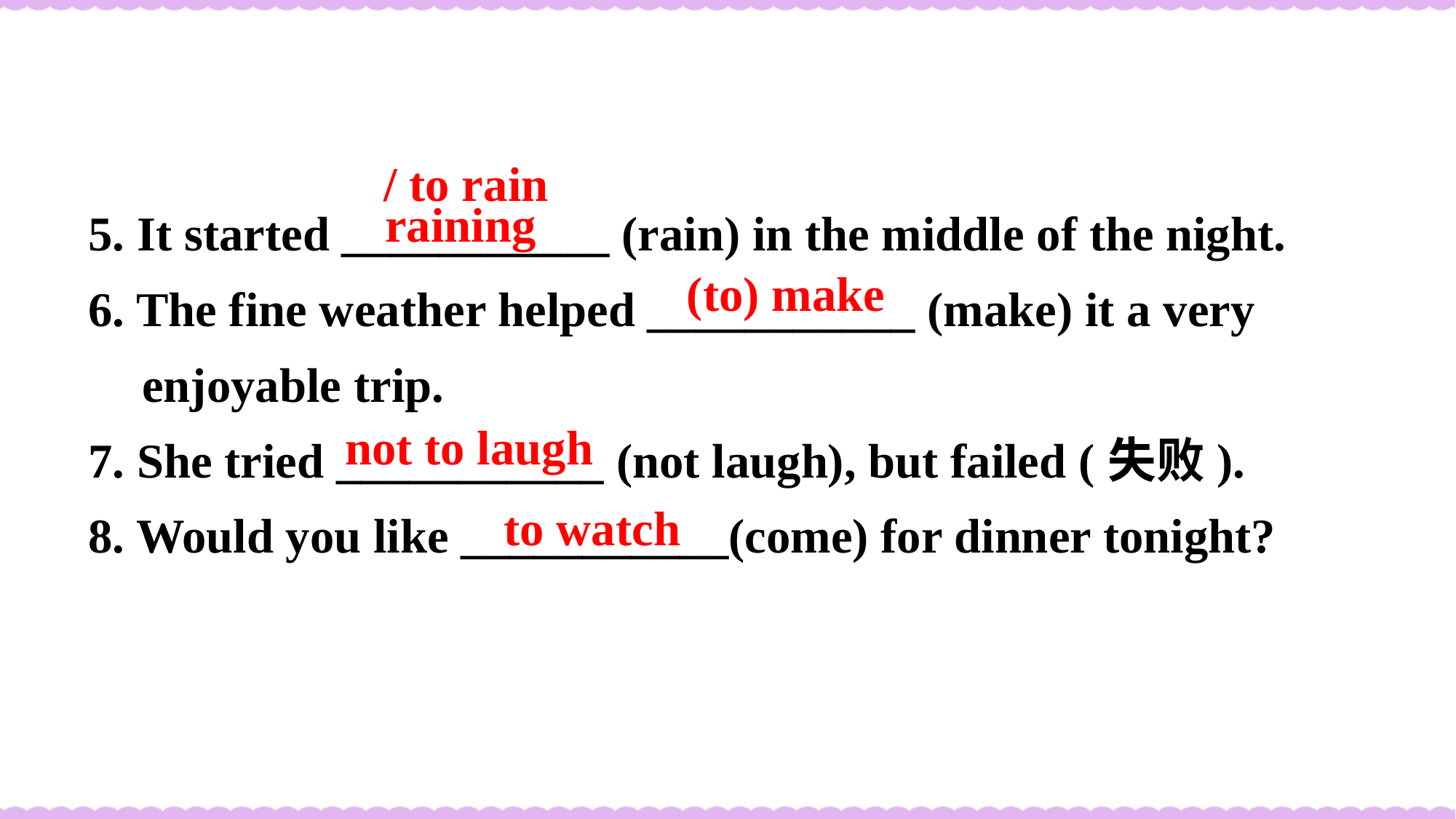

/ to rain
5. It started ___________ (rain) in the middle of the night.
6. The fine weather helped ___________ (make) it a very enjoyable trip.
7. She tried ___________ (not laugh), but failed (失败).
8. Would you like ___________(come) for dinner tonight?
raining
(to) make
not to laugh
to watch